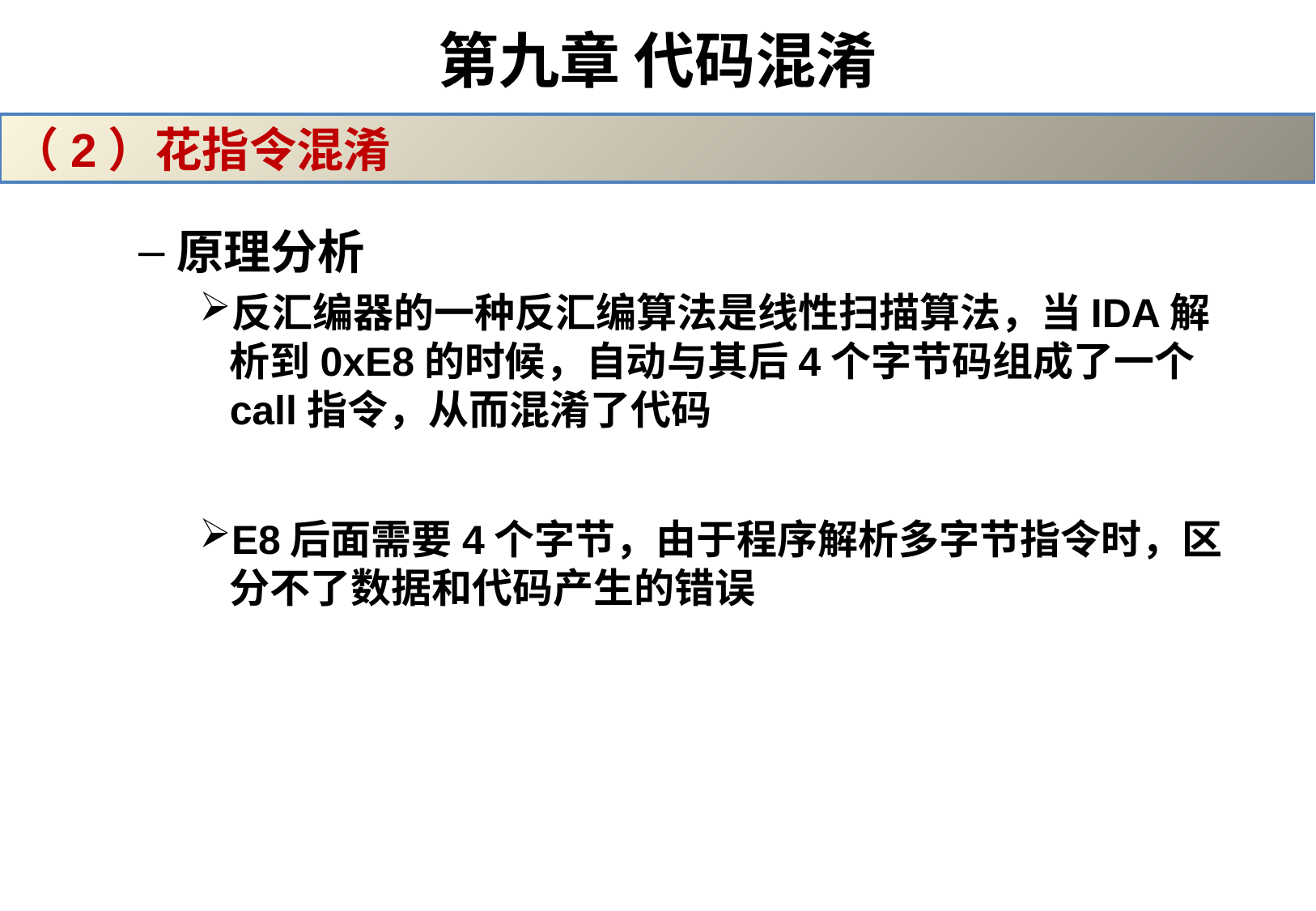

# 第九章 代码混淆
（2）花指令混淆
原理分析
反汇编器的一种反汇编算法是线性扫描算法，当IDA解析到0xE8的时候，自动与其后4个字节码组成了一个call指令，从而混淆了代码

E8后面需要4个字节，由于程序解析多字节指令时，区分不了数据和代码产生的错误